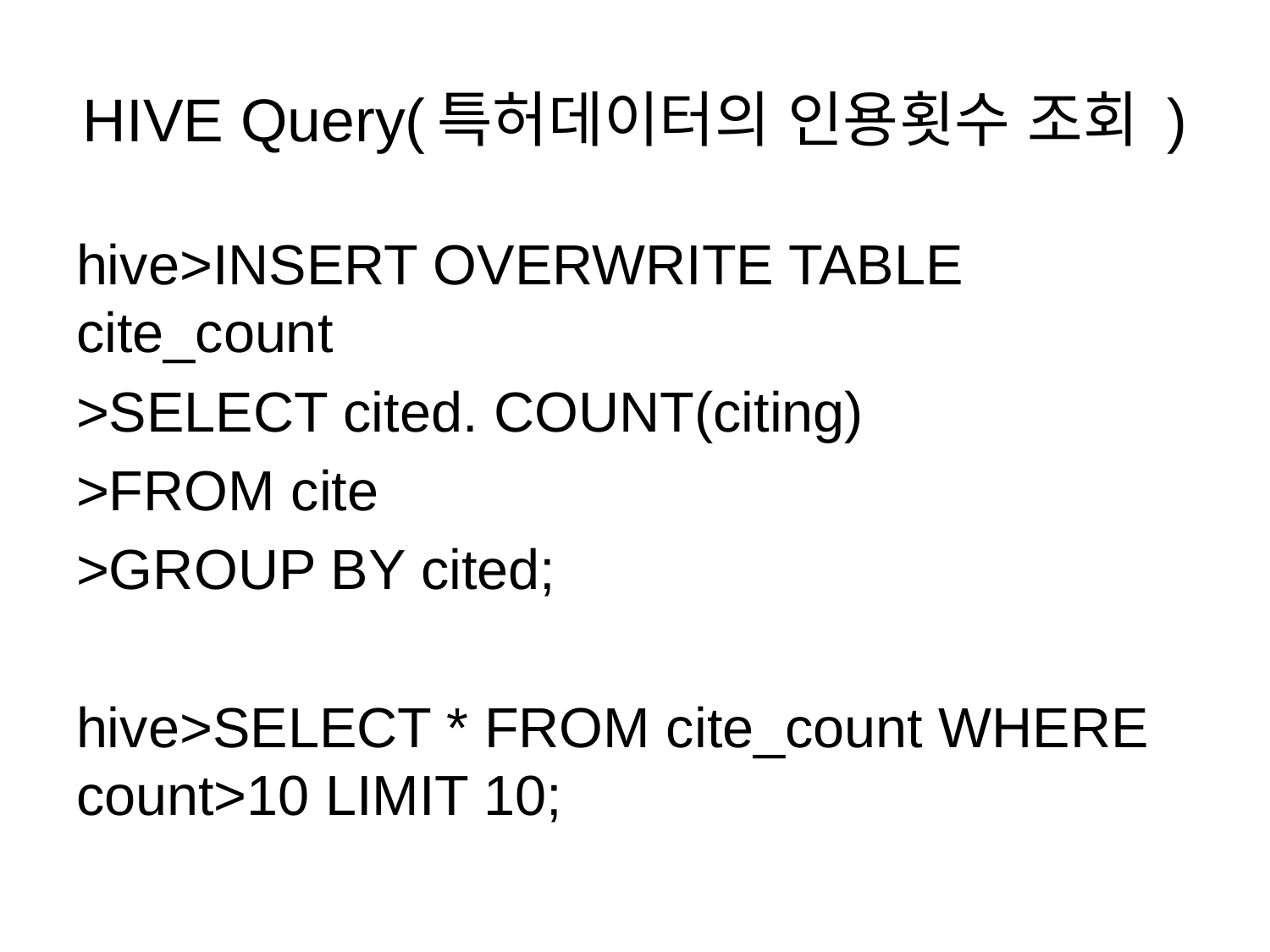

# HIVE Query(특허데이터의 인용횟수 조회 )
hive>INSERT OVERWRITE TABLE cite_count
>SELECT cited. COUNT(citing)
>FROM cite
>GROUP BY cited;

hive>SELECT * FROM cite_count WHERE count>10 LIMIT 10;